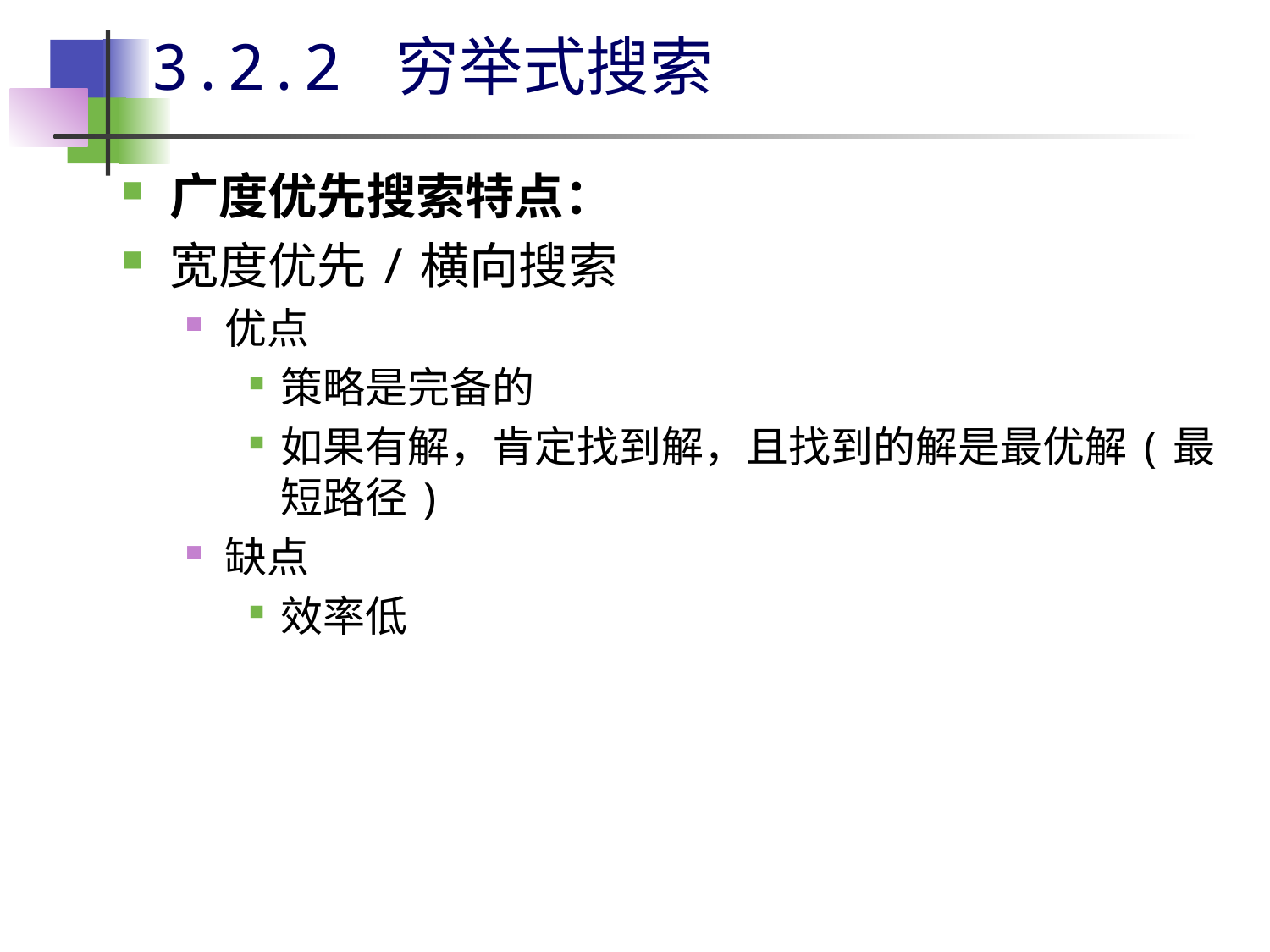

# 3.2.2 穷举式搜索
广度优先搜索特点：
宽度优先/横向搜索
优点
策略是完备的
如果有解，肯定找到解，且找到的解是最优解(最短路径)
缺点
效率低